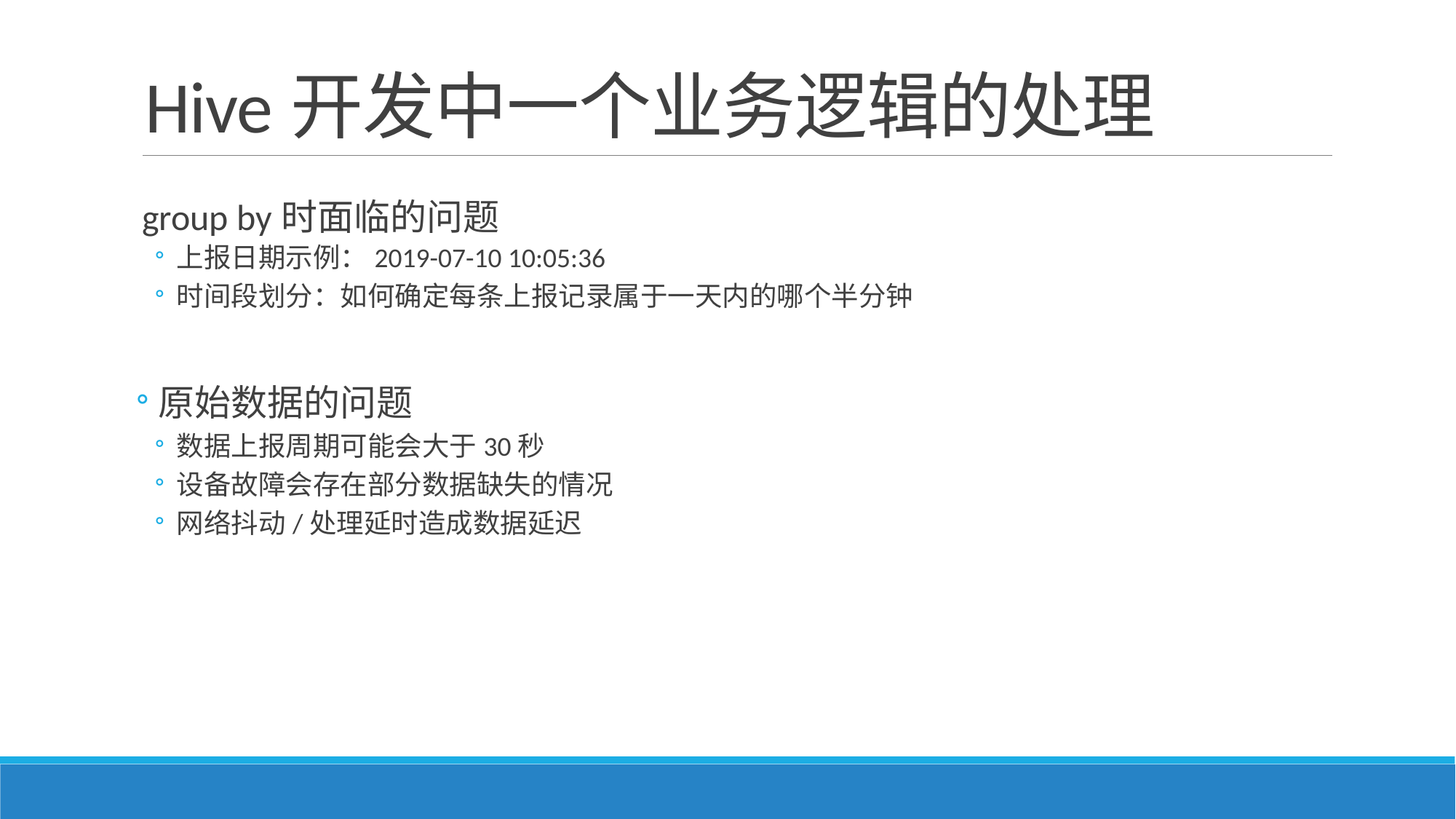

# Hive开发中一个业务逻辑的处理
group by时面临的问题
上报日期示例：2019-07-10 10:05:36
时间段划分：如何确定每条上报记录属于一天内的哪个半分钟

原始数据的问题
数据上报周期可能会大于30秒
设备故障会存在部分数据缺失的情况
网络抖动/处理延时造成数据延迟